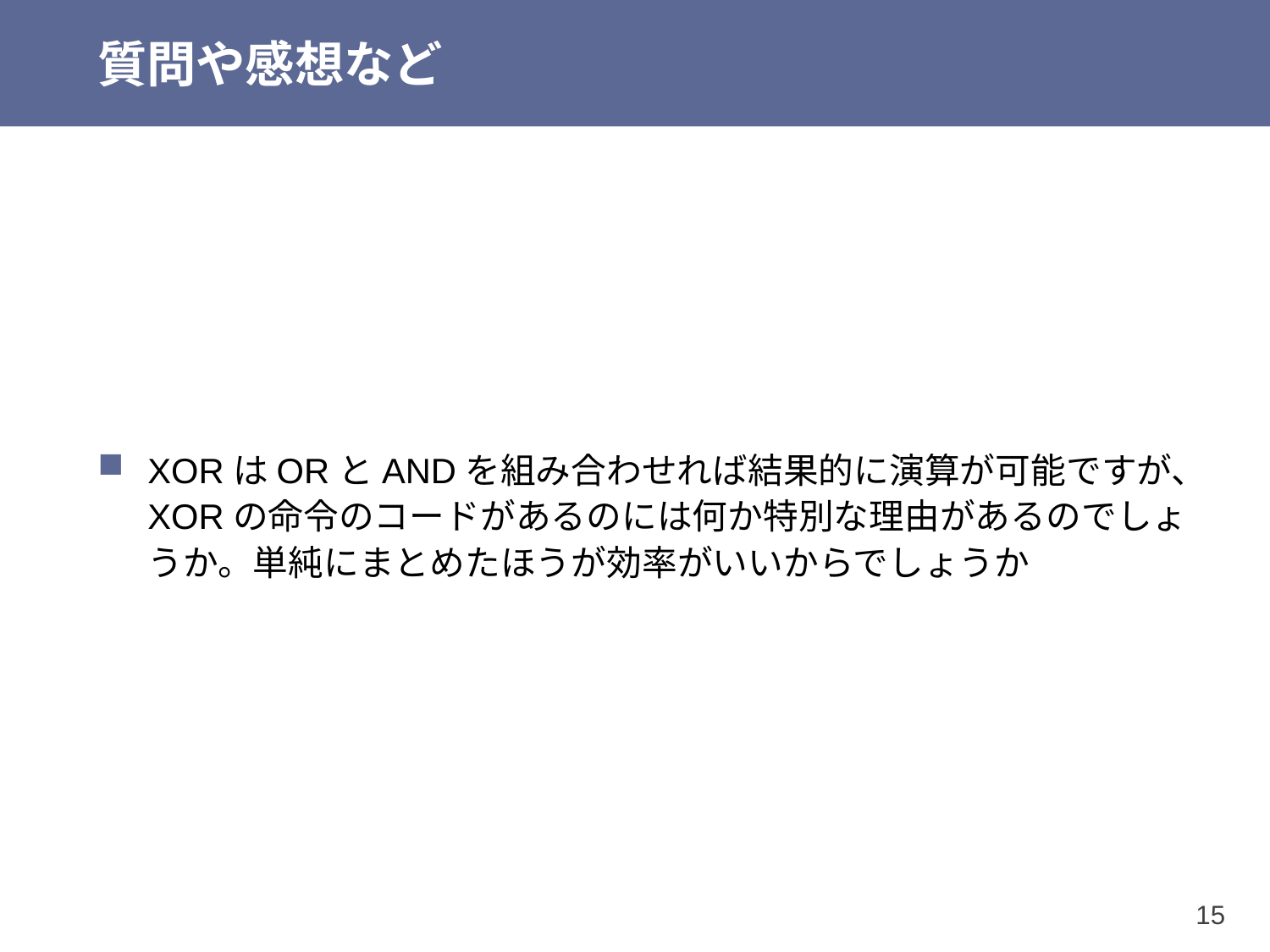

# 質問や感想など
XORはORとANDを組み合わせれば結果的に演算が可能ですが、XORの命令のコードがあるのには何か特別な理由があるのでしょうか。単純にまとめたほうが効率がいいからでしょうか